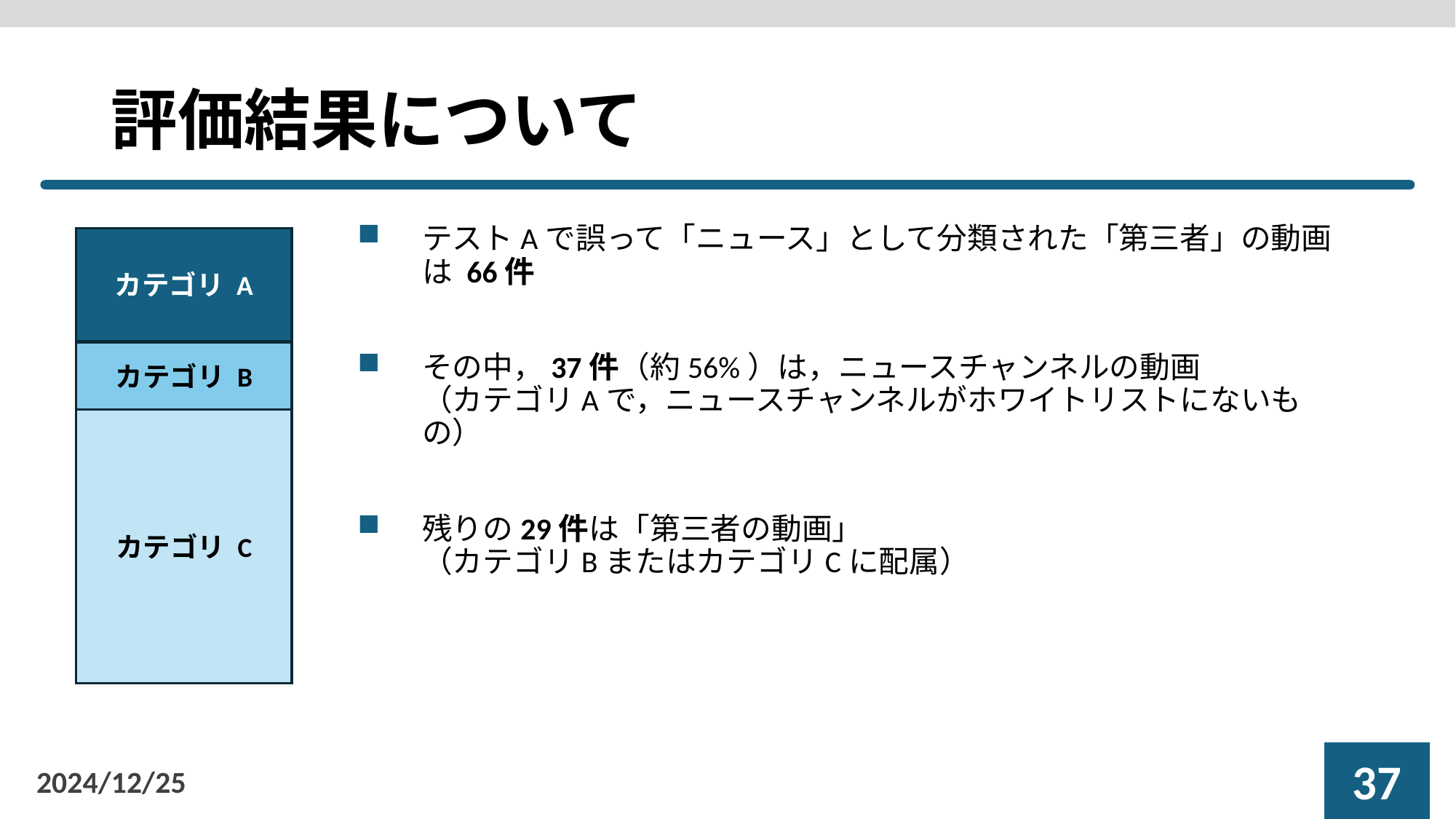

# 評価結果について

テストAで誤って「ニュース」として分類された「第三者」の動画は 66件

その中，37件（約56%）は，ニュースチャンネルの動画
（カテゴリAで，ニュースチャンネルがホワイトリストにないもの）

残りの29件は「第三者の動画」
（カテゴリBまたはカテゴリCに配属）
カテゴリ A
ニュース （ホワイトリストに追加済み）
ニュース （ホワイトリストにはない）
ニュースのような表現
カテゴリ B
カテゴリ C
その他
37
2024/12/25